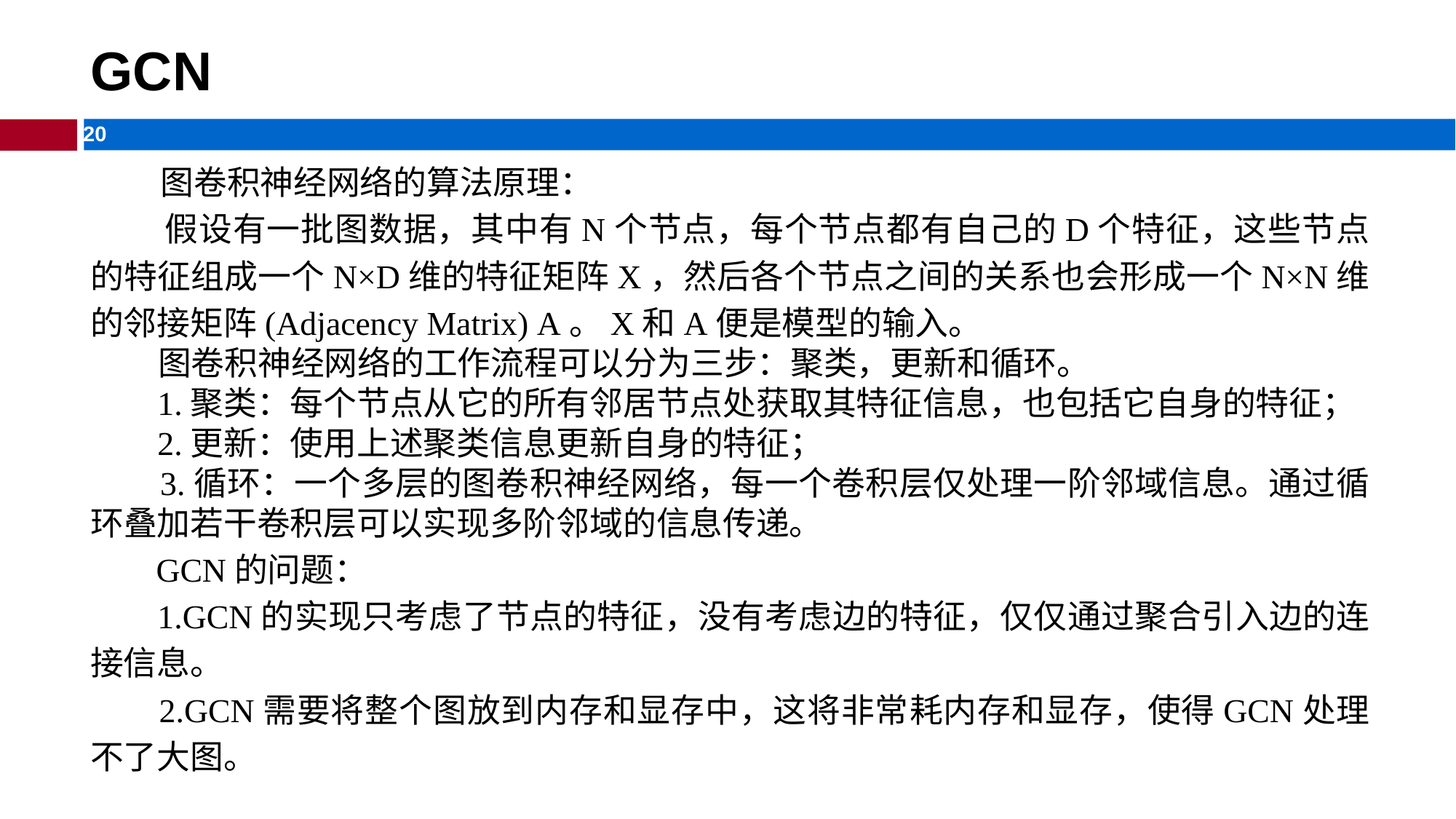

# GCN
    图卷积神经网络的算法原理：
    假设有一批图数据，其中有N个节点，每个节点都有自己的D个特征，这些节点的特征组成一个N×D维的特征矩阵X，然后各个节点之间的关系也会形成一个N×N维的邻接矩阵(Adjacency Matrix) A。X和A便是模型的输入。
        图卷积神经网络的工作流程可以分为三步：聚类，更新和循环。
        1.聚类：每个节点从它的所有邻居节点处获取其特征信息，也包括它自身的特征；
        2.更新：使用上述聚类信息更新自身的特征；
        3.循环：一个多层的图卷积神经网络，每一个卷积层仅处理一阶邻域信息。通过循环叠加若干卷积层可以实现多阶邻域的信息传递。
    GCN的问题：
    1.GCN的实现只考虑了节点的特征，没有考虑边的特征，仅仅通过聚合引入边的连接信息。
    2.GCN需要将整个图放到内存和显存中，这将非常耗内存和显存，使得GCN处理不了大图。